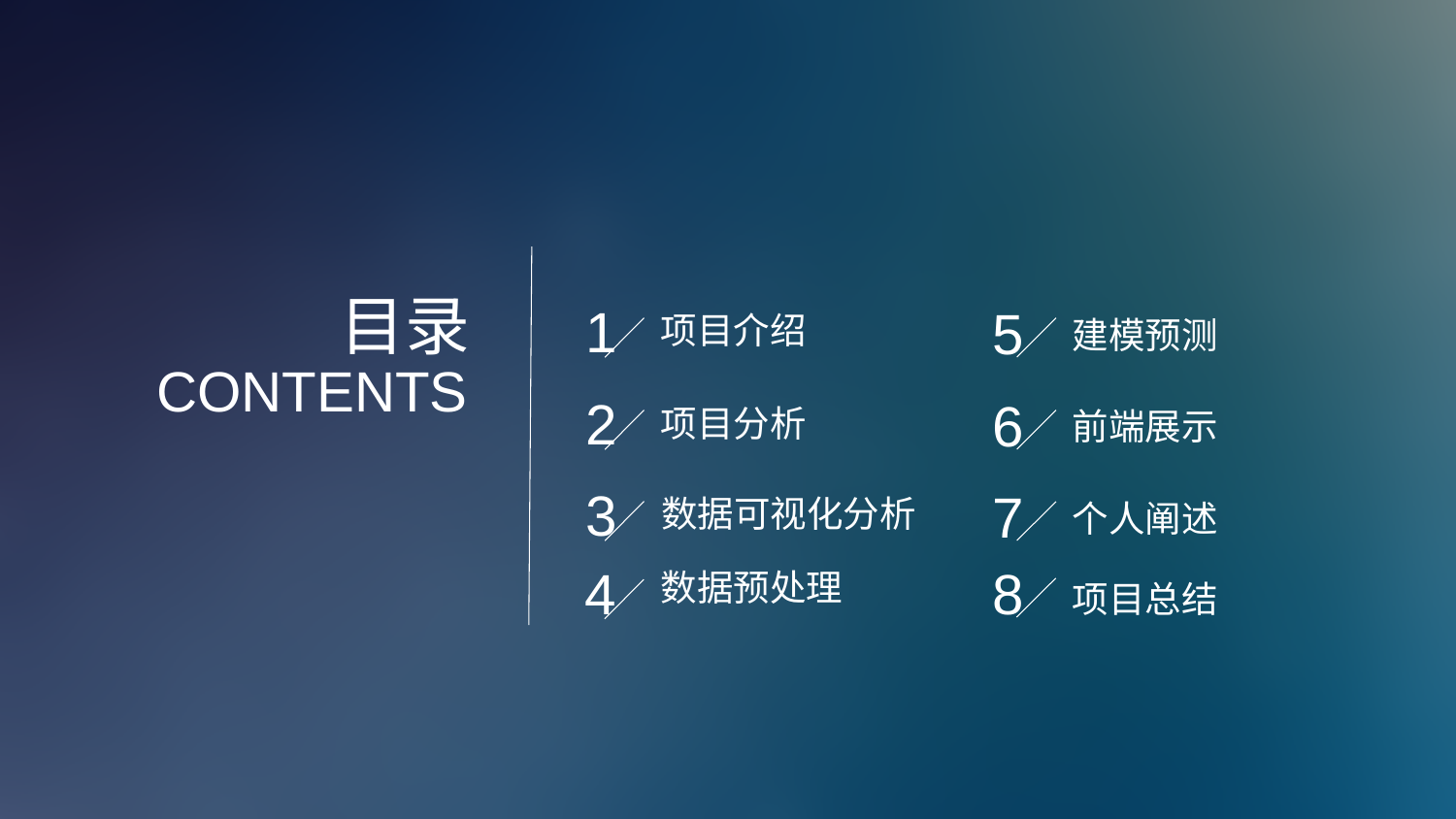

目录
CONTENTS
1
5
项目介绍
建模预测
2
6
项目分析
前端展示
3
7
数据可视化分析
个人阐述
4
8
数据预处理
项目总结